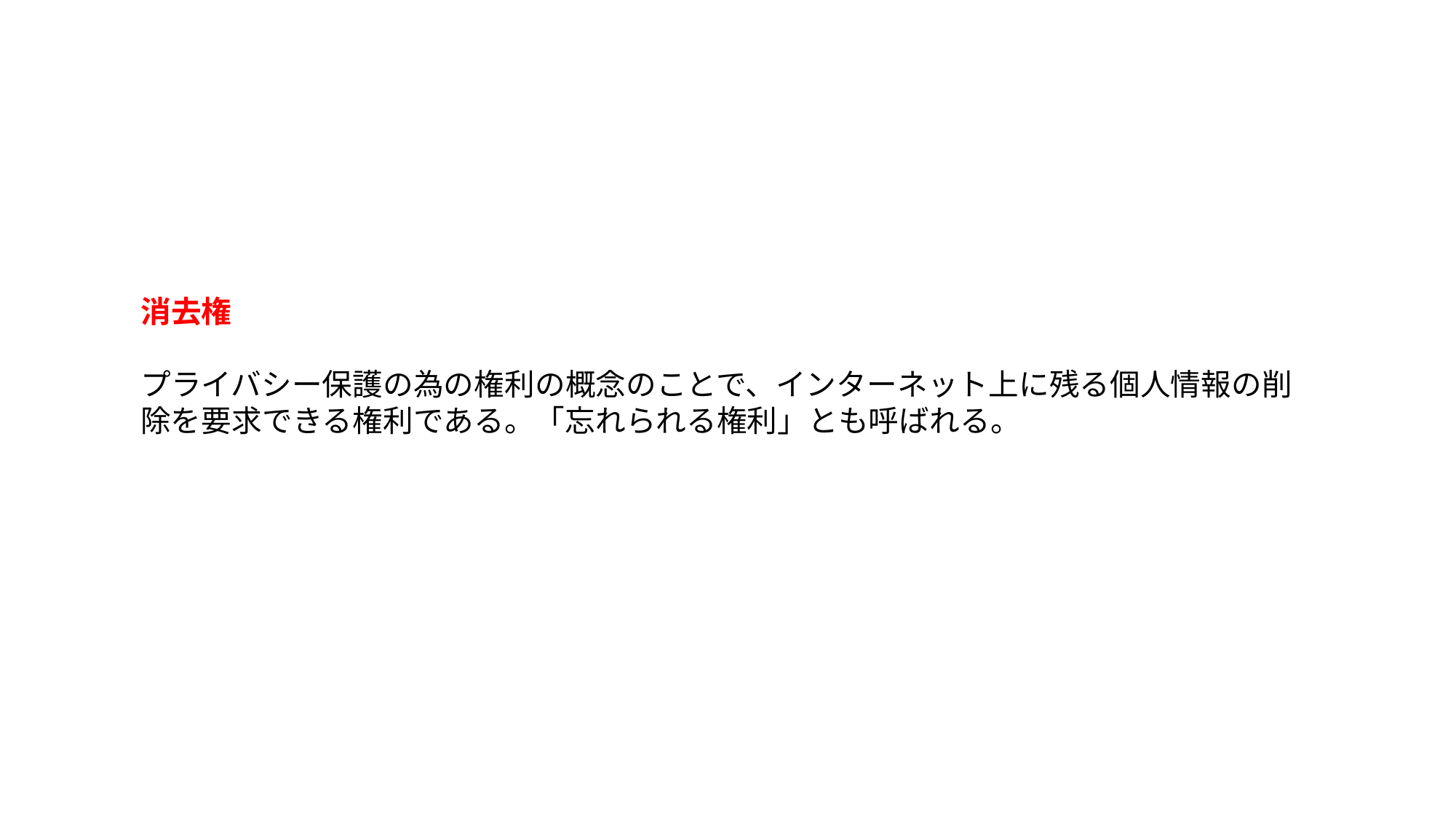

消去権

プライバシー保護の為の権利の概念のことで、インターネット上に残る個人情報の削除を要求できる権利である。「忘れられる権利」とも呼ばれる。